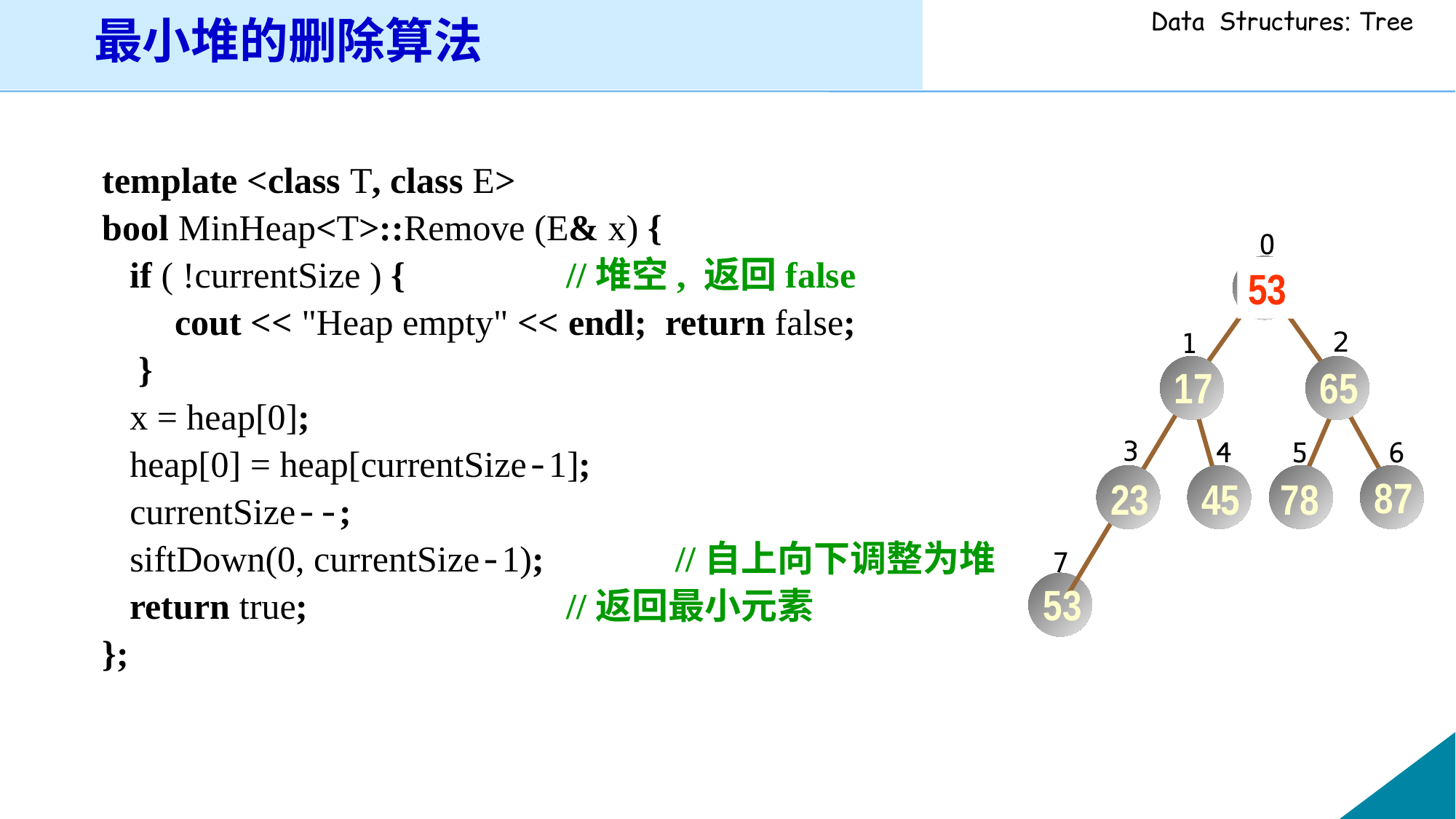

# 最小堆的删除算法
template <class T, class E>
bool MinHeap<T>::Remove (E& x) {
	if ( !currentSize ) {		//堆空, 返回false
	     cout << "Heap empty" << endl;  return false;
    }
	x = heap[0];
	heap[0] = heap[currentSize-1];
	currentSize--;
	siftDown(0, currentSize-1);    	//自上向下调整为堆
	return true;			//返回最小元素
};
0

09

17

65

87
23
45
78
53
2
1
3
4
5
6
7

53